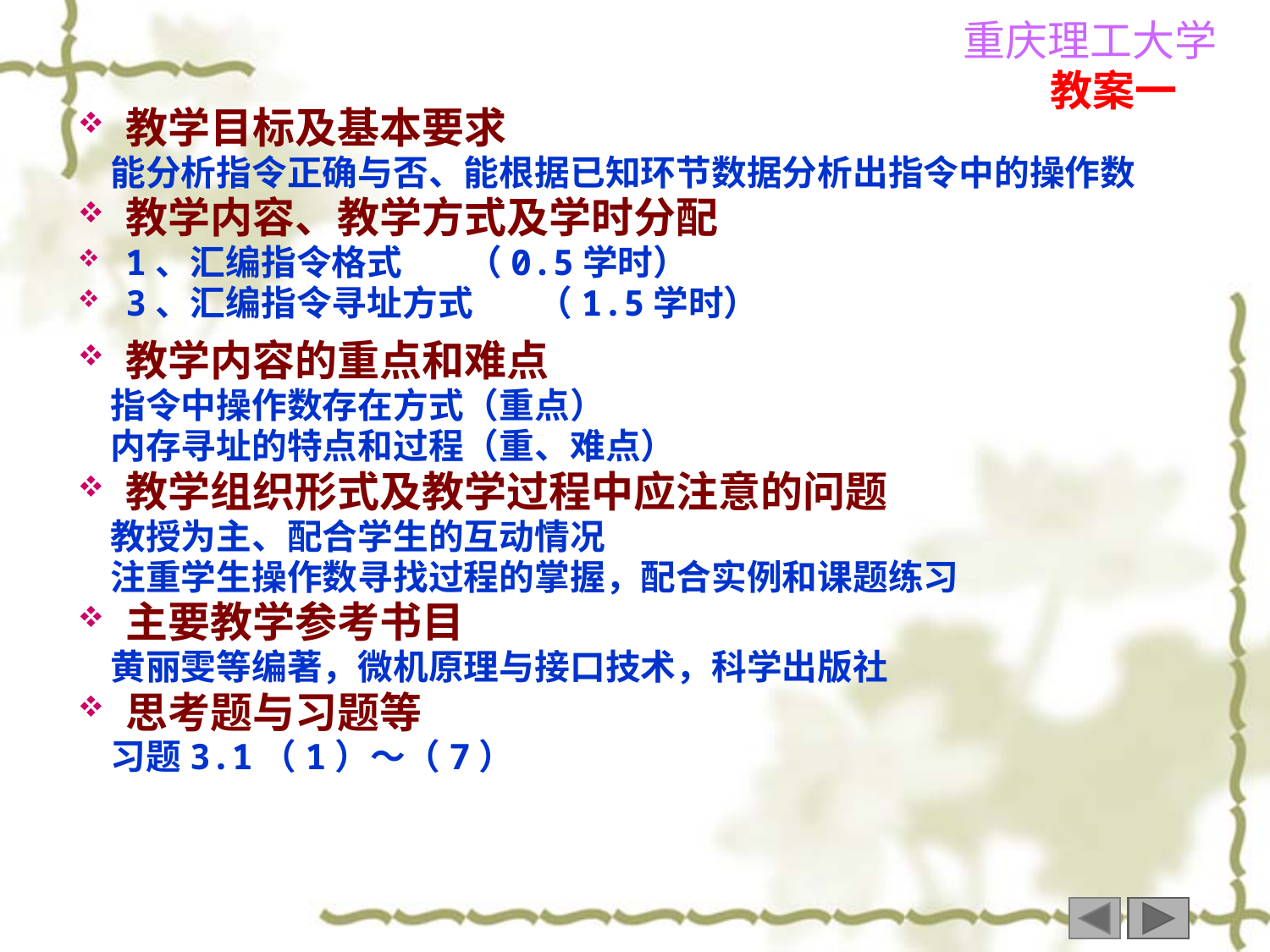

教案一
教学目标及基本要求
   能分析指令正确与否、能根据已知环节数据分析出指令中的操作数
教学内容、教学方式及学时分配
1、汇编指令格式        （0.5学时）
3、汇编指令寻址方式        （1.5学时）
教学内容的重点和难点
   指令中操作数存在方式（重点）
   内存寻址的特点和过程（重、难点）
教学组织形式及教学过程中应注意的问题
   教授为主、配合学生的互动情况
   注重学生操作数寻找过程的掌握，配合实例和课题练习
主要教学参考书目
   黄丽雯等编著，微机原理与接口技术，科学出版社
思考题与习题等
   习题3.1（1）～（7）